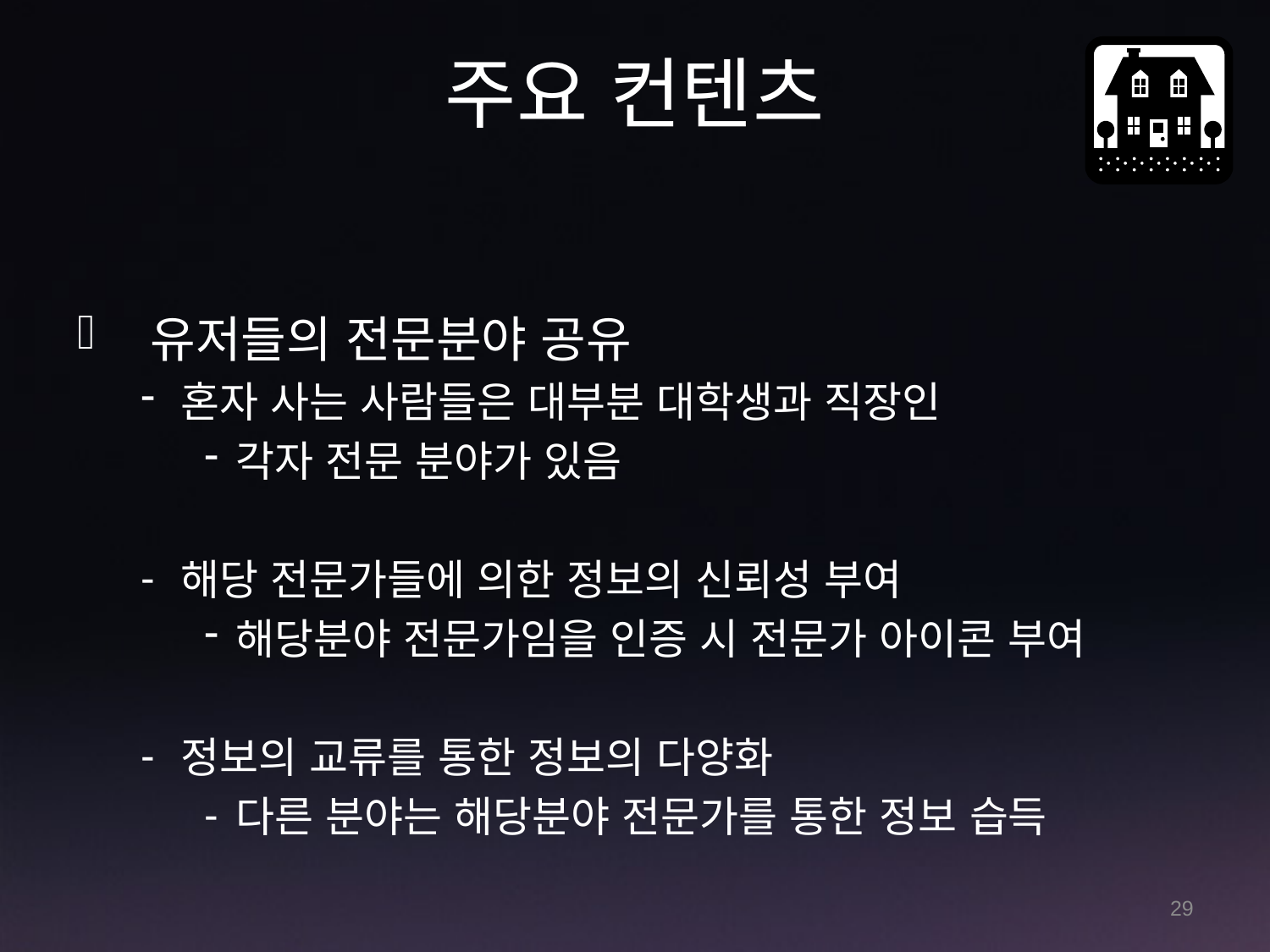

# 주요 컨텐츠
 유저들의 전문분야 공유
혼자 사는 사람들은 대부분 대학생과 직장인
각자 전문 분야가 있음

해당 전문가들에 의한 정보의 신뢰성 부여
해당분야 전문가임을 인증 시 전문가 아이콘 부여

정보의 교류를 통한 정보의 다양화
다른 분야는 해당분야 전문가를 통한 정보 습득
29